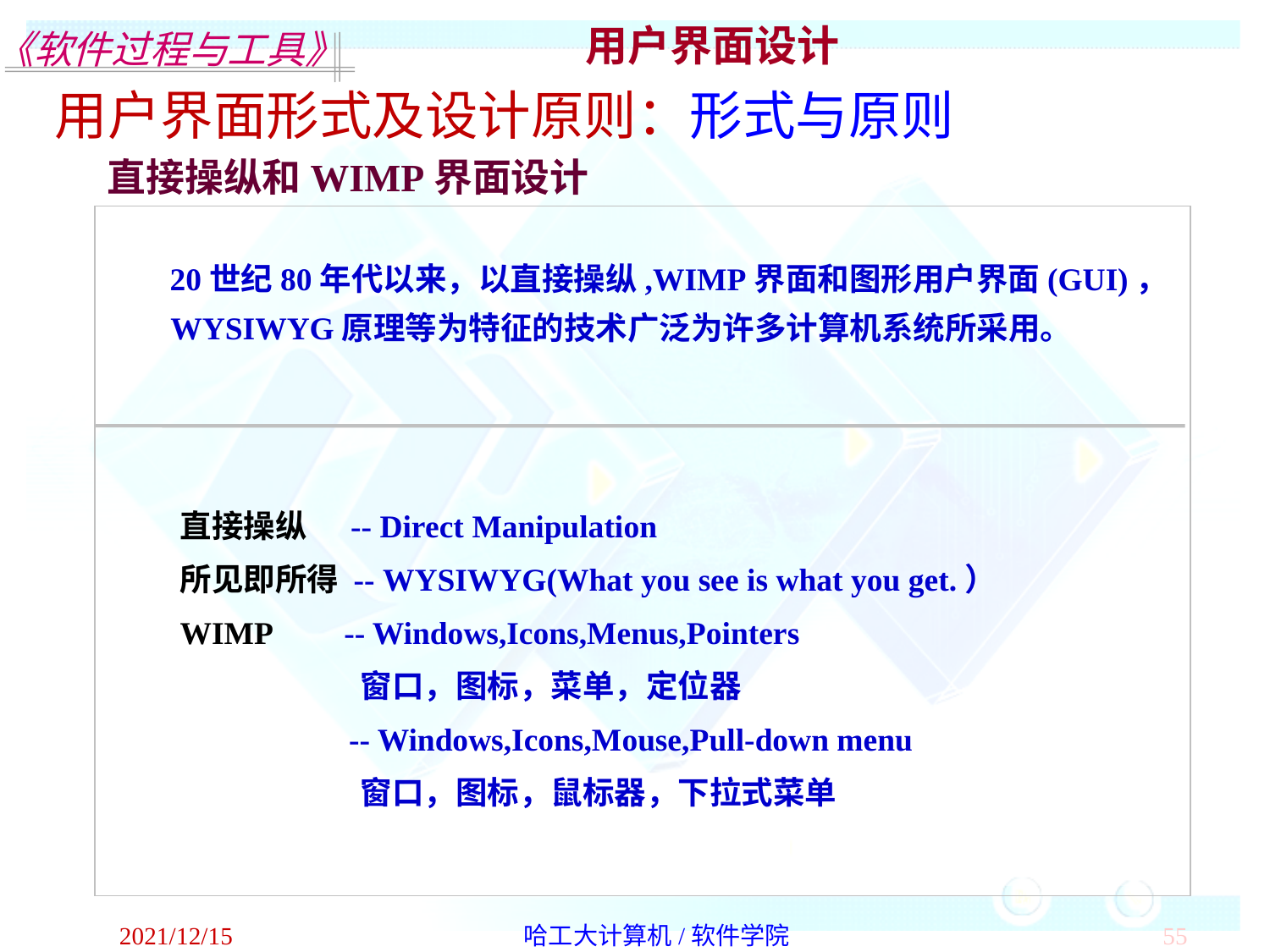

用户界面设计
用户界面形式及设计原则：形式与原则
直接操纵和WIMP界面设计

20世纪80年代以来，以直接操纵,WIMP界面和图形用户界面(GUI)，WYSIWYG原理等为特征的技术广泛为许多计算机系统所采用。

直接操纵     -- Direct Manipulation
所见即所得 -- WYSIWYG(What you see is what you get.）
WIMP         -- Windows,Icons,Menus,Pointers
                        窗口，图标，菜单，定位器
                     -- Windows,Icons,Mouse,Pull-down menu
                        窗口，图标，鼠标器，下拉式菜单